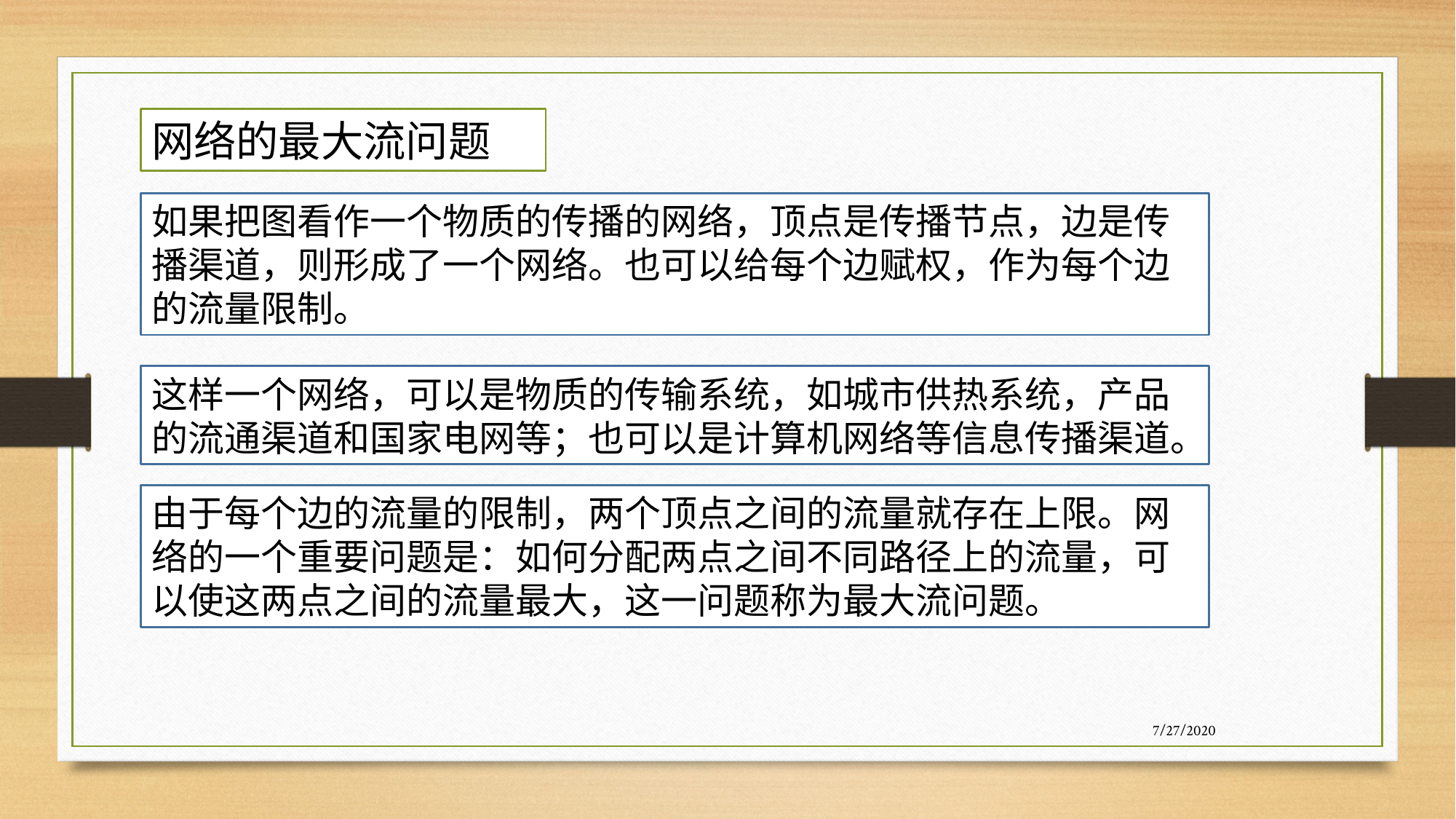

网络的最大流问题
如果把图看作一个物质的传播的网络，顶点是传播节点，边是传播渠道，则形成了一个网络。也可以给每个边赋权，作为每个边的流量限制。
这样一个网络，可以是物质的传输系统，如城市供热系统，产品的流通渠道和国家电网等；也可以是计算机网络等信息传播渠道。
由于每个边的流量的限制，两个顶点之间的流量就存在上限。网络的一个重要问题是：如何分配两点之间不同路径上的流量，可以使这两点之间的流量最大，这一问题称为最大流问题。

7/27/2020